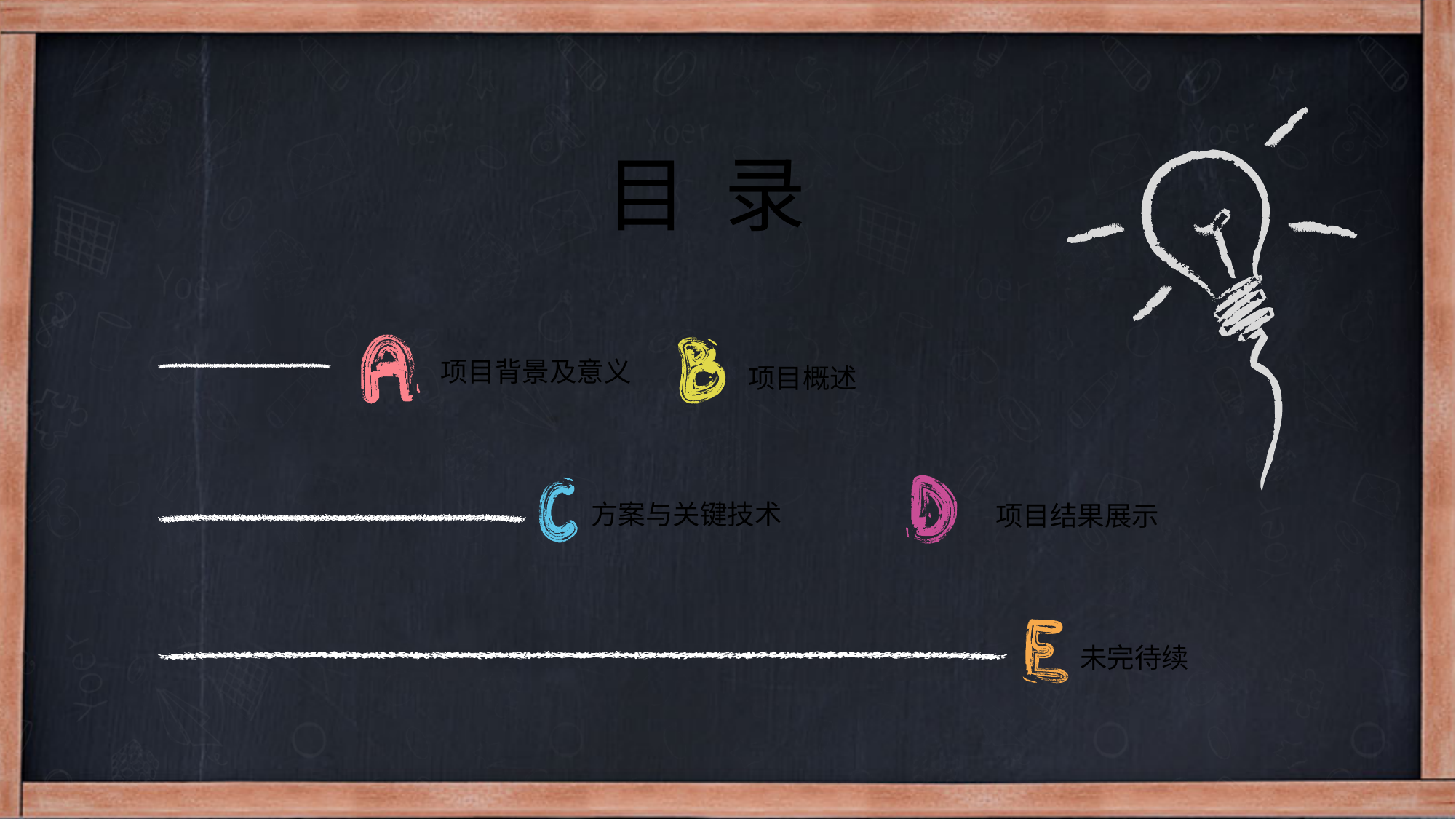

目  录

项目背景及意义
项目概述

方案与关键技术
项目结果展示

未完待续